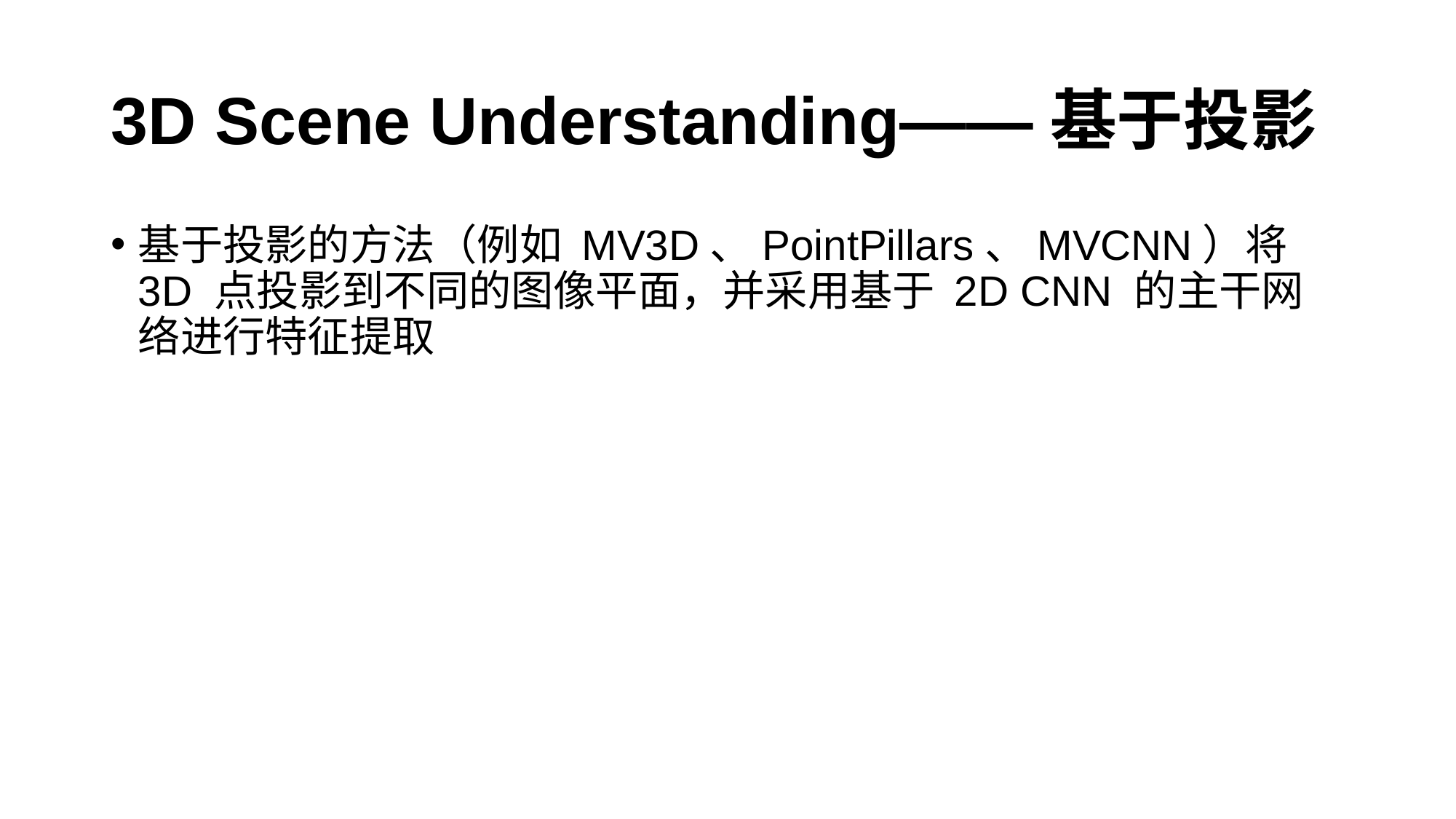

# 3D Scene Understanding——基于投影
基于投影的方法（例如 MV3D、PointPillars、MVCNN）将 3D 点投影到不同的图像平面，并采用基于 2D CNN 的主干网络进行特征提取